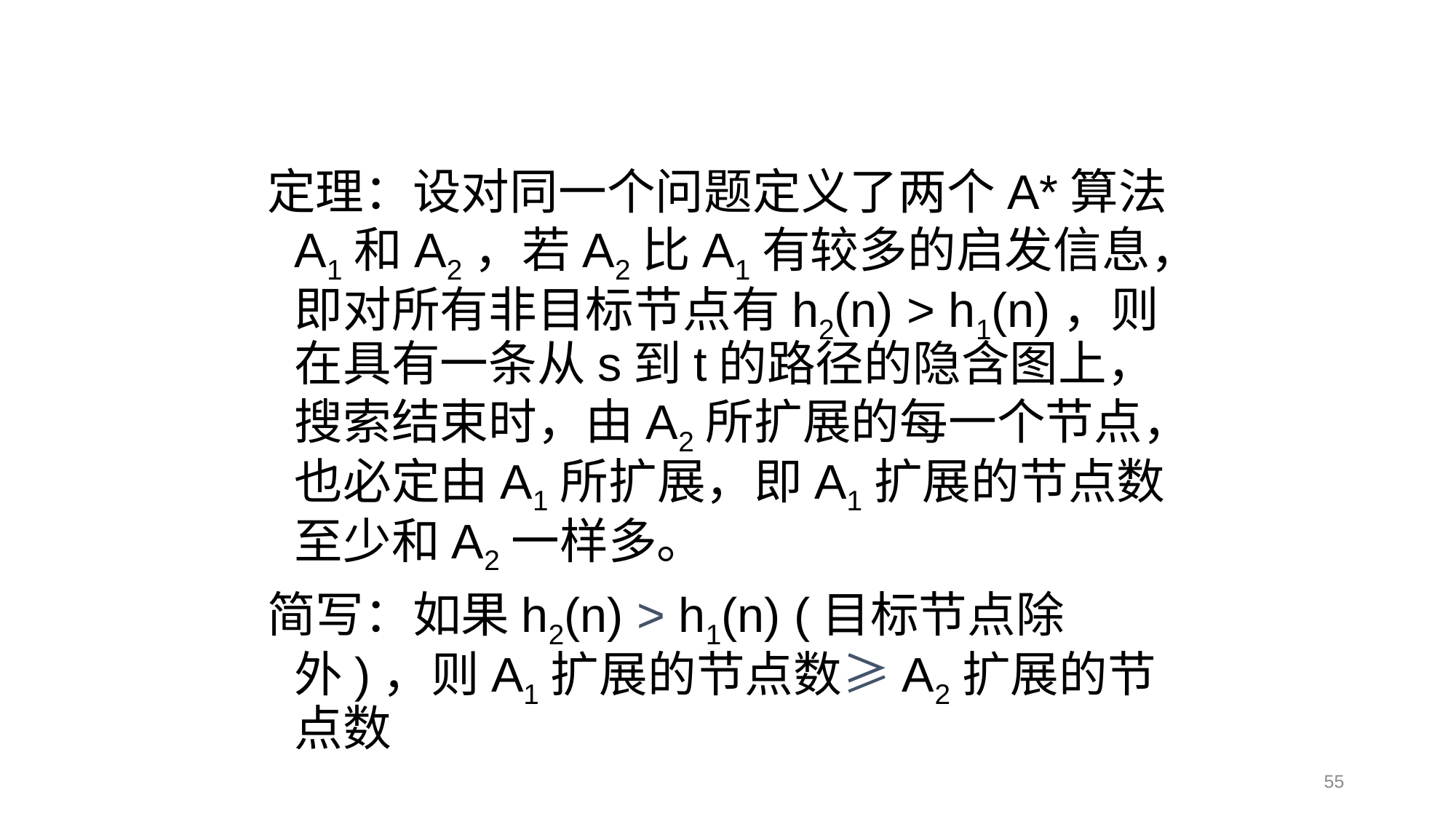

定理：设对同一个问题定义了两个A*算法A1和A2，若A2比A1有较多的启发信息，即对所有非目标节点有h2(n) > h1(n)，则在具有一条从s到t的路径的隐含图上，搜索结束时，由A2所扩展的每一个节点，也必定由A1所扩展，即A1扩展的节点数至少和A2一样多。
简写：如果h2(n) > h1(n) (目标节点除外)，则A1扩展的节点数≥A2扩展的节点数

55